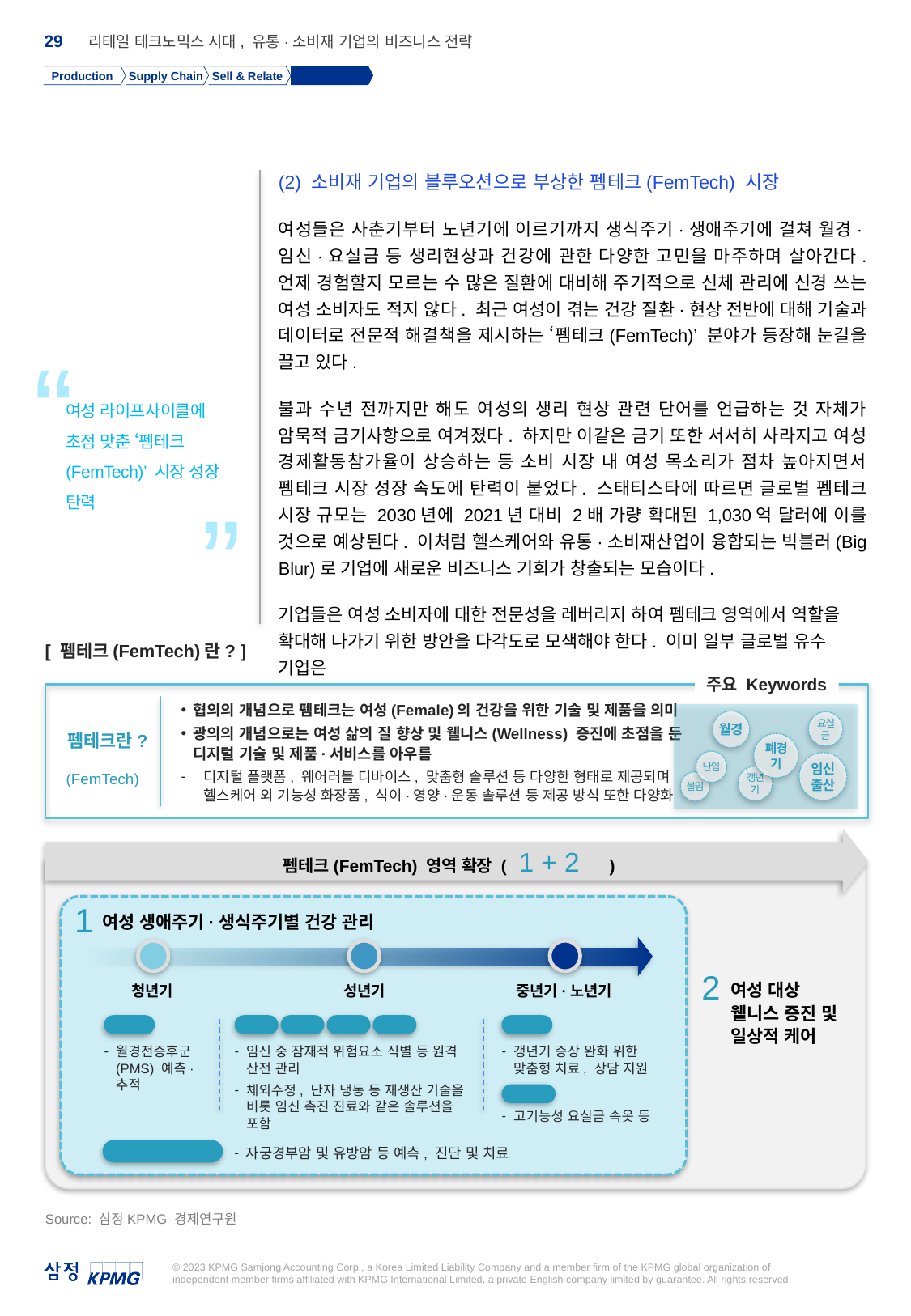

Production

Supply Chain
Sell & Relate
Lifestyle
(2) 소비재 기업의 블루오션으로 부상한 펨테크(FemTech) 시장
여성들은 사춘기부터 노년기에 이르기까지 생식주기·생애주기에 걸쳐 월경·임신·요실금 등 생리현상과 건강에 관한 다양한 고민을 마주하며 살아간다. 언제 경험할지 모르는 수 많은 질환에 대비해 주기적으로 신체 관리에 신경 쓰는 여성 소비자도 적지 않다. 최근 여성이 겪는 건강 질환·현상 전반에 대해 기술과 데이터로 전문적 해결책을 제시하는 ‘펨테크(FemTech)’ 분야가 등장해 눈길을 끌고 있다.
불과 수년 전까지만 해도 여성의 생리 현상 관련 단어를 언급하는 것 자체가 암묵적 금기사항으로 여겨졌다. 하지만 이같은 금기 또한 서서히 사라지고 여성 경제활동참가율이 상승하는 등 소비 시장 내 여성 목소리가 점차 높아지면서 펨테크 시장 성장 속도에 탄력이 붙었다. 스태티스타에 따르면 글로벌 펨테크 시장 규모는 2030년에 2021년 대비 2배 가량 확대된 1,030억 달러에 이를 것으로 예상된다. 이처럼 헬스케어와 유통·소비재산업이 융합되는 빅블러(Big Blur)로 기업에 새로운 비즈니스 기회가 창출되는 모습이다.
기업들은 여성 소비자에 대한 전문성을 레버리지 하여 펨테크 영역에서 역할을 확대해 나가기 위한 방안을 다각도로 모색해야 한다. 이미 일부 글로벌 유수 기업은
“
여성 라이프사이클에 초점 맞춘 ‘펨테크(FemTech)’ 시장 성장 탄력
”
[ 펨테크(FemTech)란? ]
주요 Keywords

협의의 개념으로 펨테크는 여성(Female)의 건강을 위한 기술 및 제품을 의미
광의의 개념으로는 여성 삶의 질 향상 및 웰니스(Wellness) 증진에 초점을 둔 디지털 기술 및 제품·서비스를 아우름
디지털 플랫폼, 웨어러블 디바이스, 맞춤형 솔루션 등 다양한 형태로 제공되며 헬스케어 외 기능성 화장품, 식이·영양·운동 솔루션 등 제공 방식 또한 다양화
펨테크란?
(FemTech)
월경
요실금
폐경기
난임
임신
출산
갱년기
불임
펨테크(FemTech) 영역 확장 (  1 + 2    )

1

여성 생애주기·생식주기별 건강 관리

청년기
성년기
중년기·노년기
2
여성 대상
웰니스 증진 및
일상적 케어
갱년기
갱년기 증상 완화 위한 맞춤형 치료, 상담 지원
기타
고기능성 요실금 속옷 등
난임
임신 중 잠재적 위험요소 식별 등 원격 산전 관리
체외수정, 난자 냉동 등 재생산 기술을 비롯 임신 촉진 진료와 같은 솔루션을 포함
임신
출산
불임
월경
월경전증후군
(PMS) 예측·추적
여성암 진단·치료
자궁경부암 및 유방암 등 예측, 진단 및 치료
Source: 삼정KPMG 경제연구원